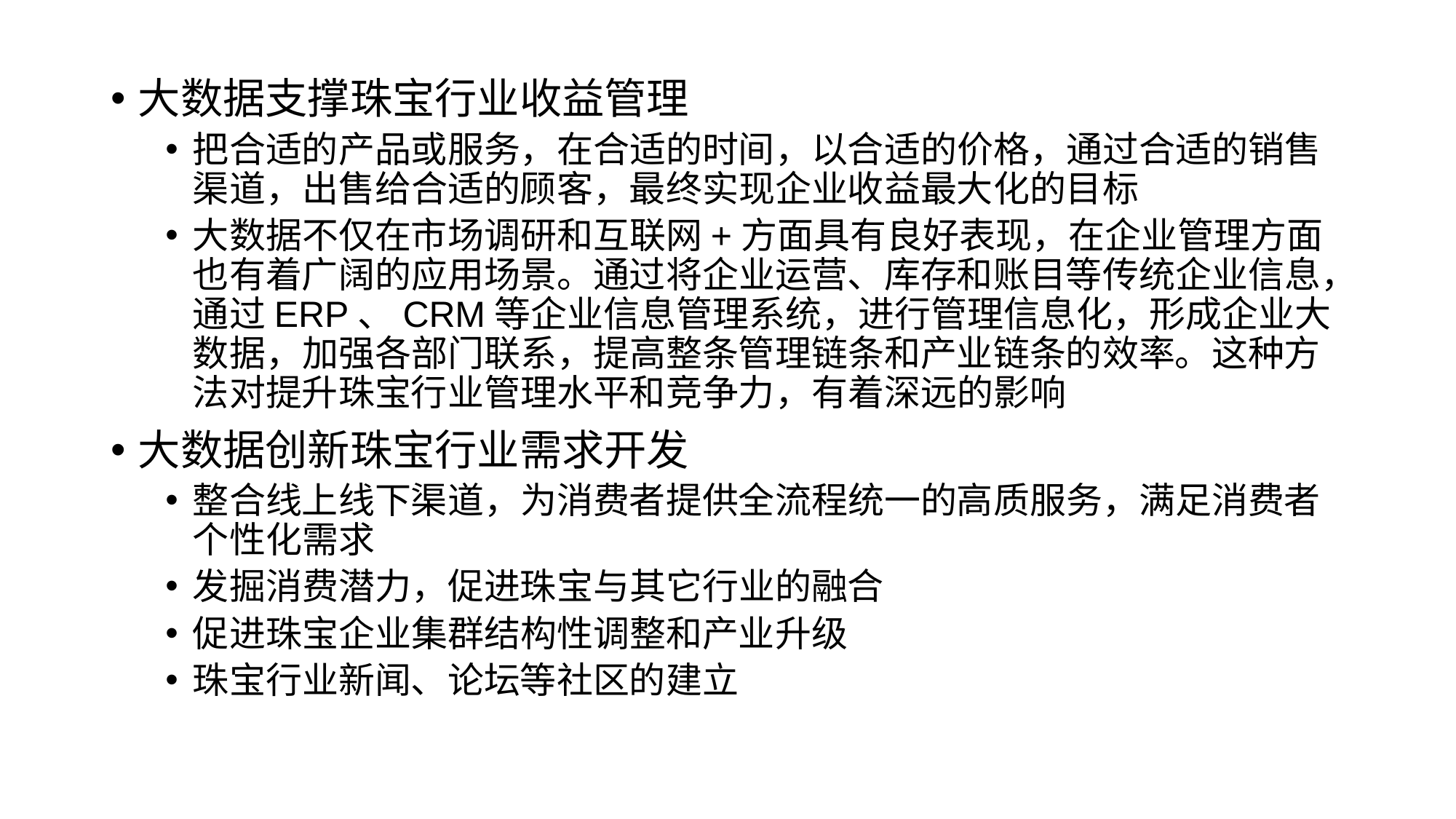

大数据支撑珠宝行业收益管理
把合适的产品或服务，在合适的时间，以合适的价格，通过合适的销售渠道，出售给合适的顾客，最终实现企业收益最大化的目标
大数据不仅在市场调研和互联网+方面具有良好表现，在企业管理方面也有着广阔的应用场景。通过将企业运营、库存和账目等传统企业信息，通过ERP、CRM等企业信息管理系统，进行管理信息化，形成企业大数据，加强各部门联系，提高整条管理链条和产业链条的效率。这种方法对提升珠宝行业管理水平和竞争力，有着深远的影响
大数据创新珠宝行业需求开发
整合线上线下渠道，为消费者提供全流程统一的高质服务，满足消费者个性化需求
发掘消费潜力，促进珠宝与其它行业的融合
促进珠宝企业集群结构性调整和产业升级
珠宝行业新闻、论坛等社区的建立